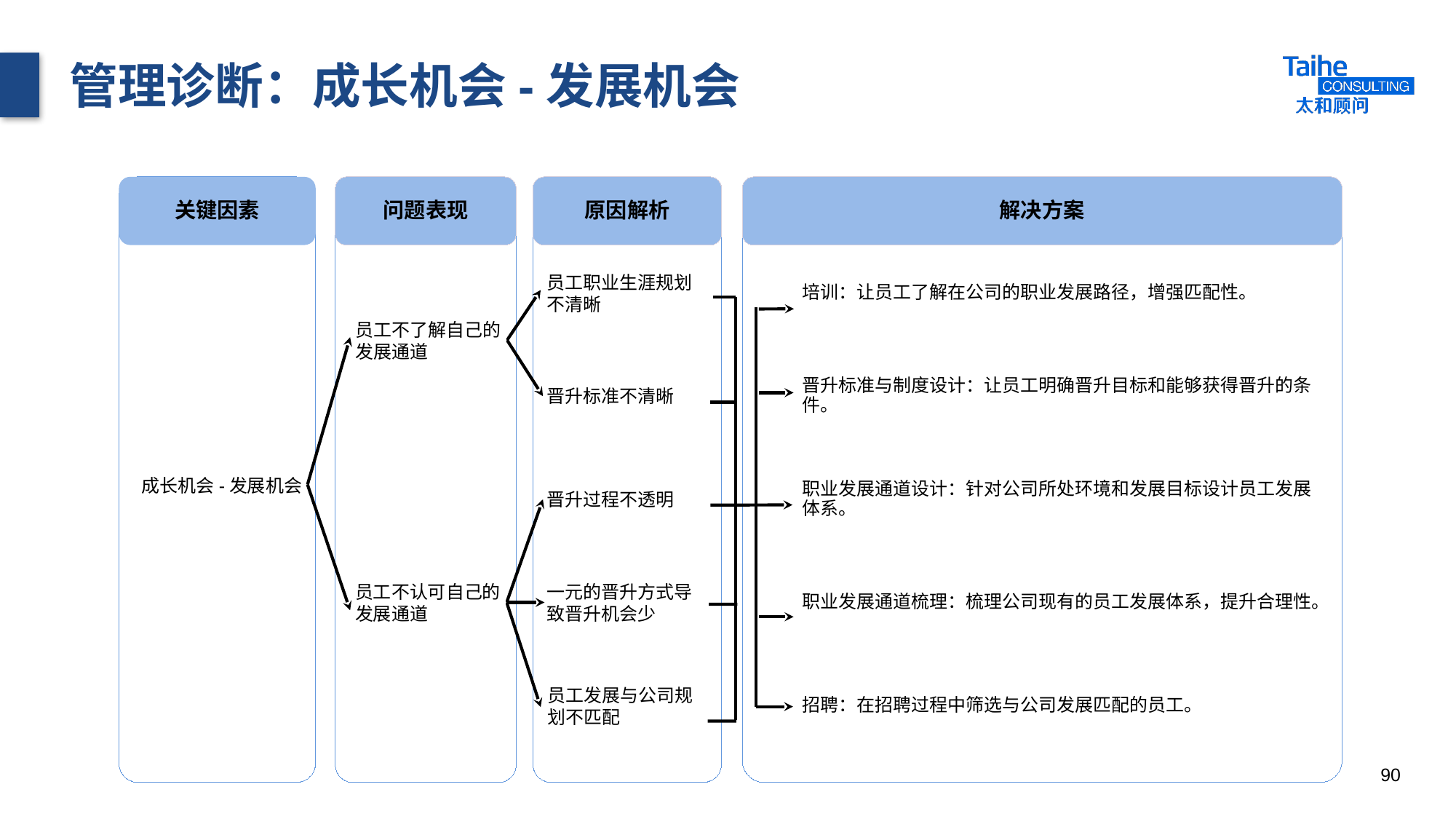

# 管理诊断：成长机会-发展机会

解决方案

培训：让员工了解在公司的职业发展路径，增强匹配性。

晋升标准与制度设计：让员工明确晋升目标和能够获得晋升的条件。

职业发展通道设计：针对公司所处环境和发展目标设计员工发展体系。

职业发展通道梳理：梳理公司现有的员工发展体系，提升合理性。

招聘：在招聘过程中筛选与公司发展匹配的员工。

原因解析

员工职业生涯规划不清晰

晋升标准不清晰

晋升过程不透明

一元的晋升方式导致晋升机会少

员工发展与公司规划不匹配

关键因素

问题表现

员工不了解自己的发展通道

成长机会-发展机会

员工不认可自己的发展通道
90